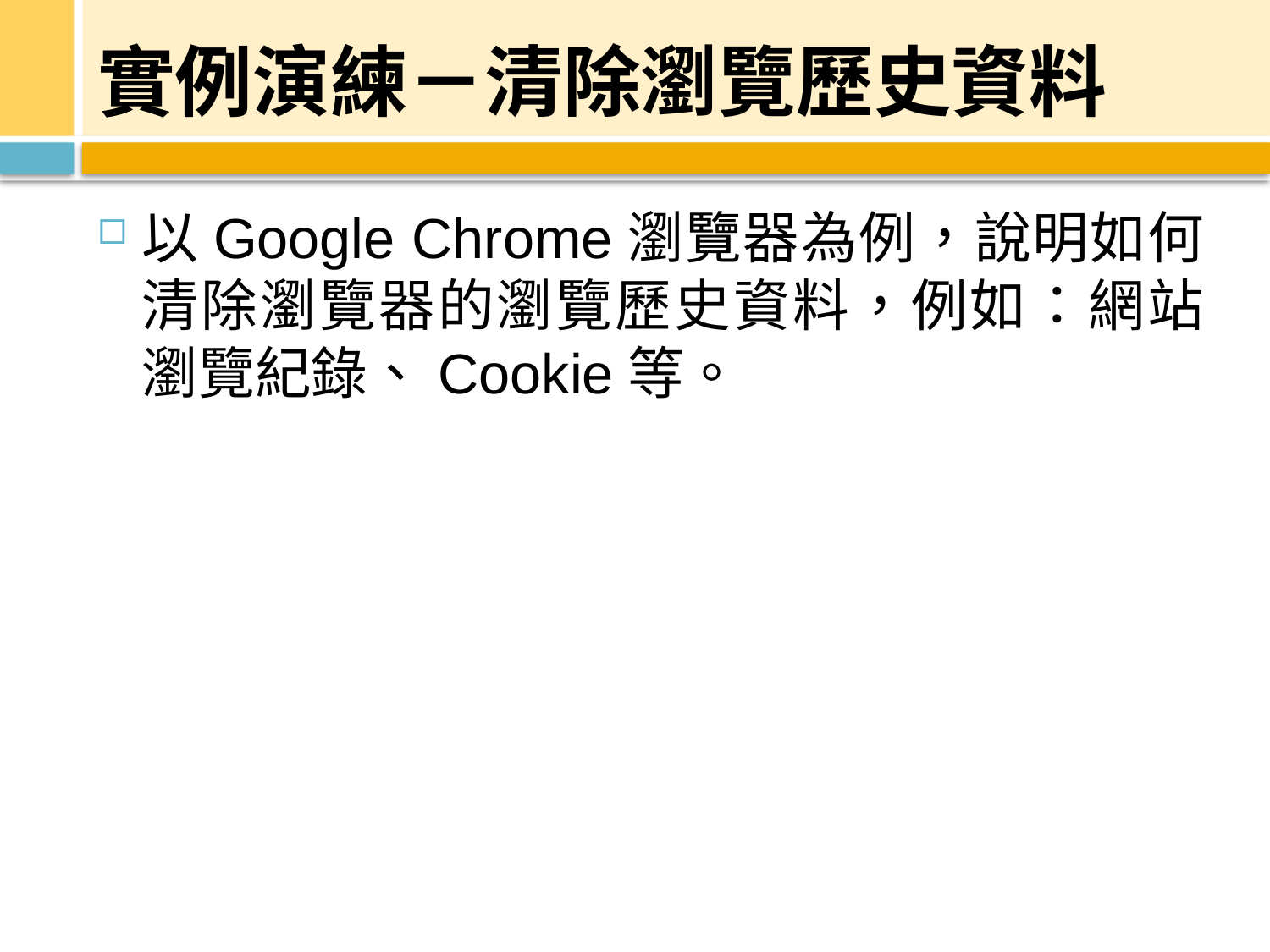

# 實例演練－清除瀏覽歷史資料
以Google Chrome瀏覽器為例，說明如何清除瀏覽器的瀏覽歷史資料，例如：網站瀏覽紀錄、Cookie等。